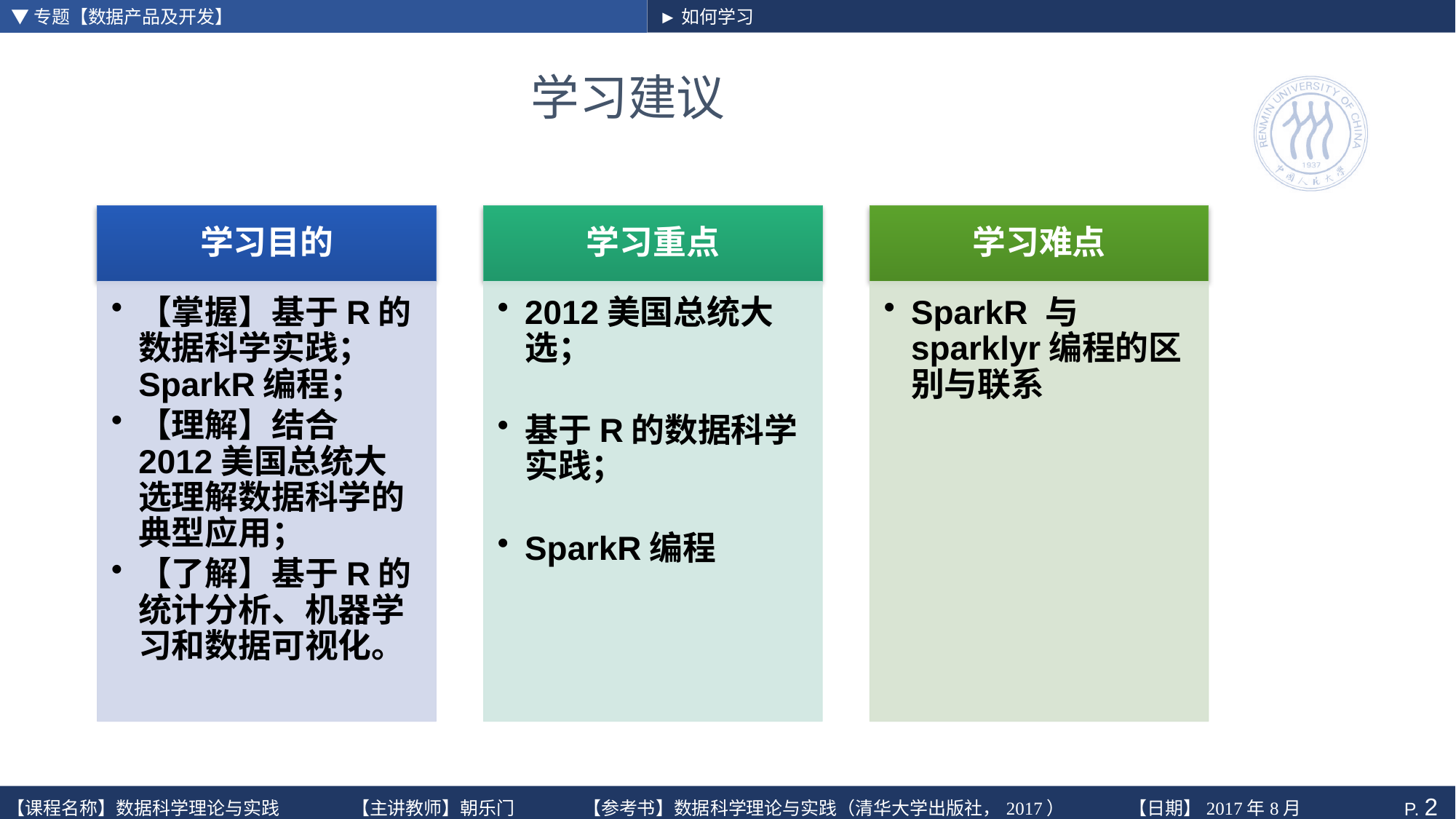

▼专题【数据产品及开发】

►如何学习
# 学习建议
学习目的
【掌握】基于R的数据科学实践；SparkR编程；
【理解】结合2012美国总统大选理解数据科学的典型应用；
【了解】基于R的统计分析、机器学习和数据可视化。
学习重点
2012美国总统大选；

基于R的数据科学实践；

SparkR编程
学习难点
SparkR 与sparklyr编程的区别与联系